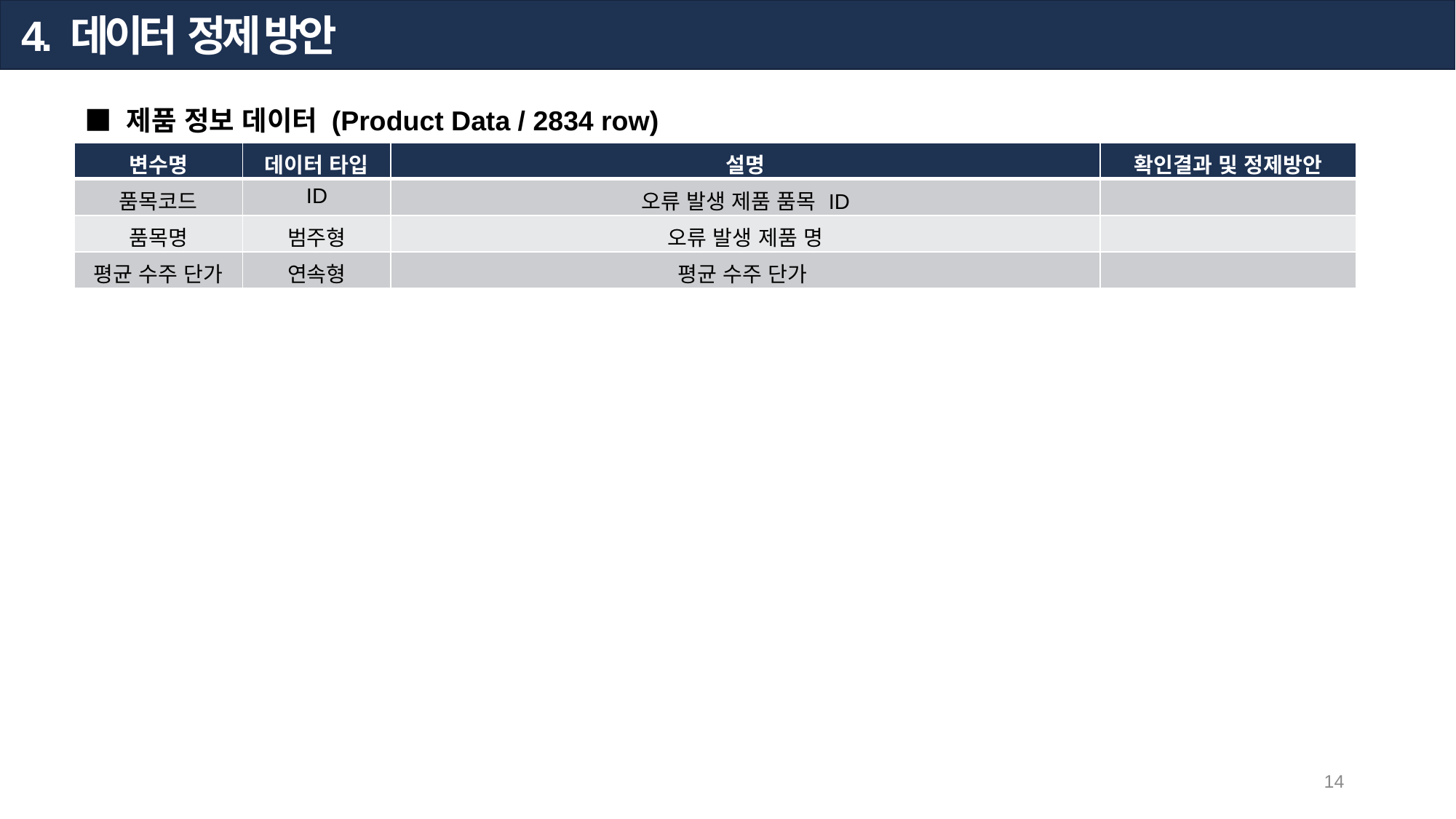

4. 데이터  정제 방안
■ 제품 정보 데이터 (Product Data / 2834 row)
| 변수명 | 데이터 타입 | 설명 | 확인결과 및 정제방안 |
| --- | --- | --- | --- |
| 품목코드 | ID | 오류 발생 제품 품목 ID |  |
| 품목명 | 범주형 | 오류 발생 제품 명 |  |
| 평균 수주 단가 | 연속형 | 평균 수주 단가 |  |
14